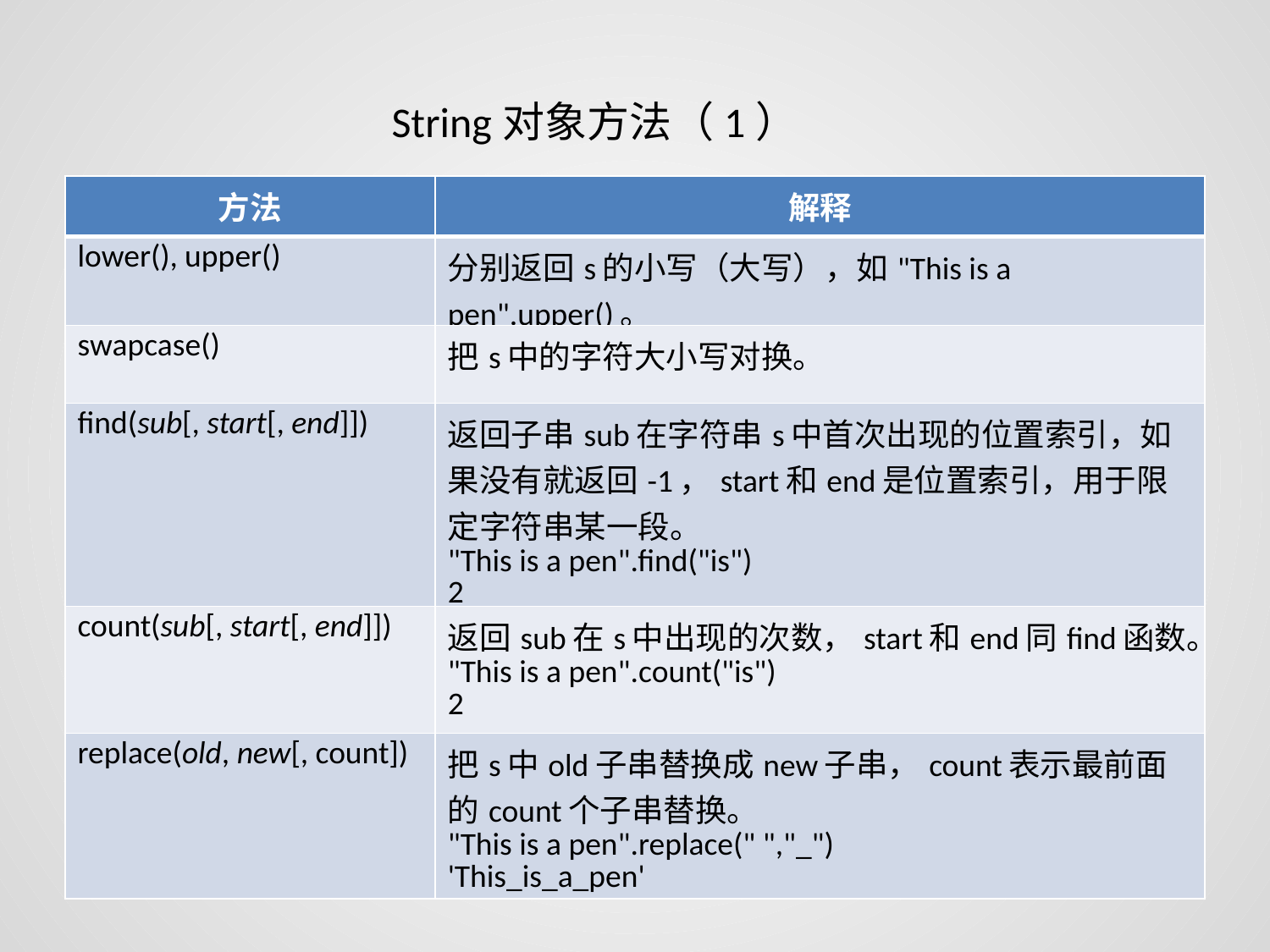

String对象方法（1）
| 方法 | 解释 |
| --- | --- |
| lower(), upper() | 分别返回s的小写（大写），如"This is a pen".upper()。 |
| swapcase() | 把s中的字符大小写对换。 |
| find(sub[, start[, end]]) | 返回子串sub在字符串s中首次出现的位置索引，如果没有就返回-1，start和end是位置索引，用于限定字符串某一段。 "This is a pen".find("is") 2 |
| count(sub[, start[, end]]) | 返回sub在s中出现的次数，start和end同find函数。 "This is a pen".count("is") 2 |
| replace(old, new[, count]) | 把s中old子串替换成new子串，count表示最前面的count个子串替换。 "This is a pen".replace(" ","\_") 'This\_is\_a\_pen' |